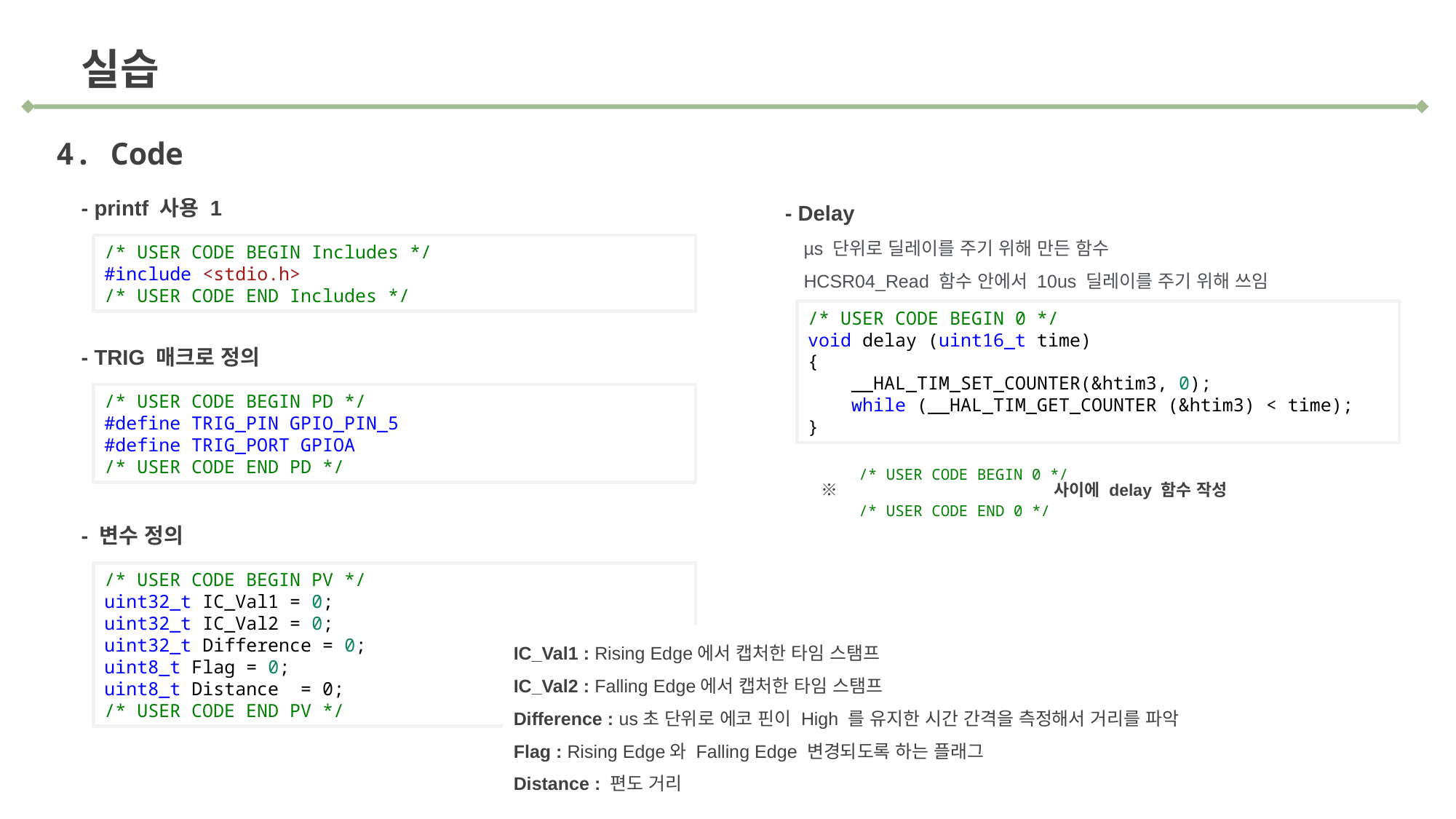

실습
4. Code
- printf 사용 1
/* USER CODE BEGIN Includes */
#include <stdio.h>
/* USER CODE END Includes */
- Delay
/* USER CODE BEGIN 0 */
void delay (uint16_t time)
{
    __HAL_TIM_SET_COUNTER(&htim3, 0);
    while (__HAL_TIM_GET_COUNTER (&htim3) < time);
}
µs 단위로 딜레이를 주기 위해 만든 함수
HCSR04_Read 함수 안에서 10us 딜레이를 주기 위해 쓰임
- TRIG 매크로 정의
/* USER CODE BEGIN PD */
#define TRIG_PIN GPIO_PIN_5
#define TRIG_PORT GPIOA
/* USER CODE END PD */
/* USER CODE BEGIN 0 */

/* USER CODE END 0 */
※                                             사이에 delay 함수 작성

- 변수 정의
/* USER CODE BEGIN PV */
uint32_t IC_Val1 = 0;
uint32_t IC_Val2 = 0;
uint32_t Difference = 0;
uint8_t Flag = 0;
uint8_t Distance  = 0;
/* USER CODE END PV */
IC_Val1 : Rising Edge에서 캡처한 타임 스탬프
IC_Val2 : Falling Edge에서 캡처한 타임 스탬프
Difference : us초 단위로 에코 핀이 High 를 유지한 시간 간격을 측정해서 거리를 파악
Flag : Rising Edge와 Falling Edge 변경되도록 하는 플래그
Distance : 편도 거리